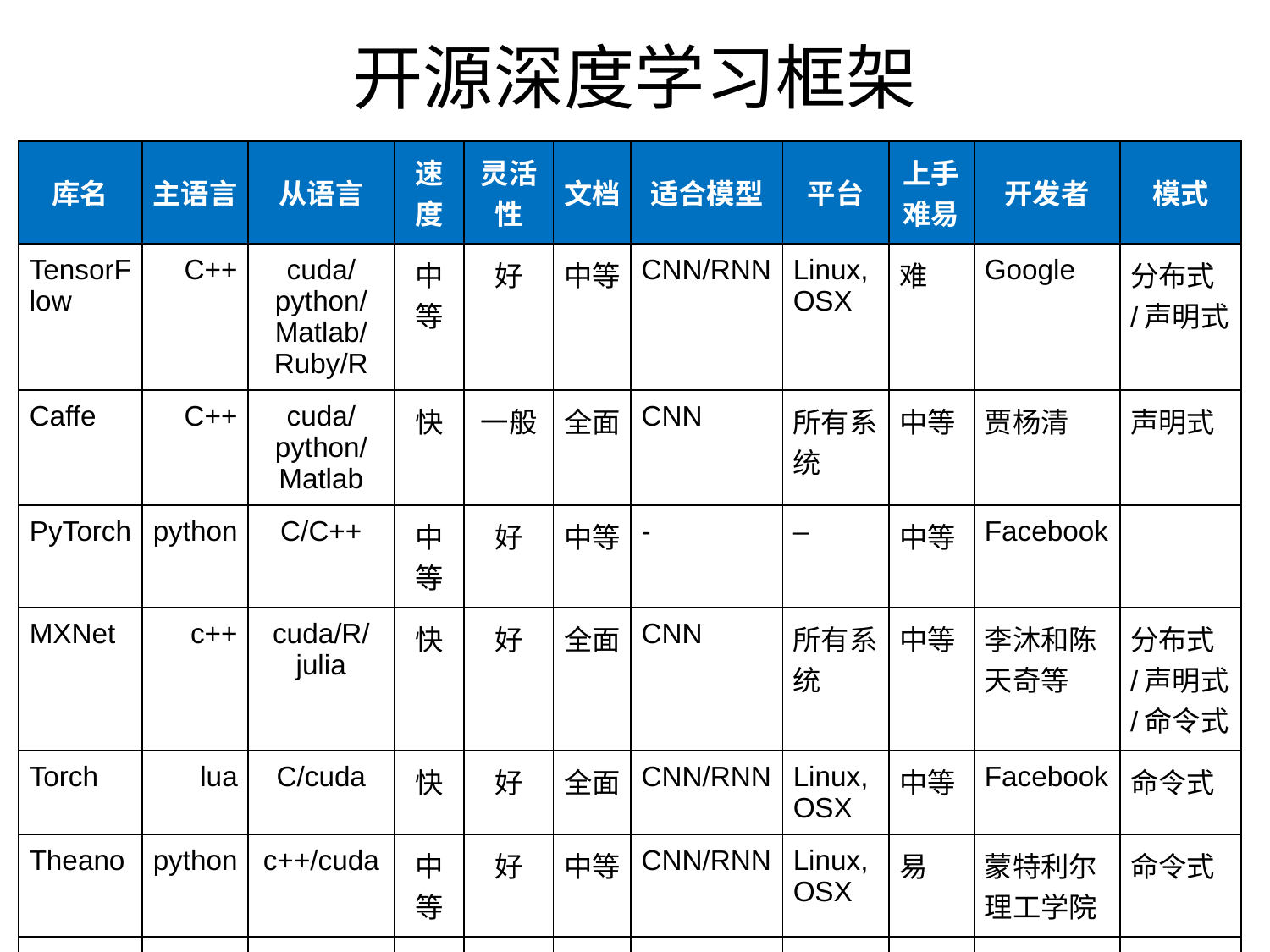

开源深度学习框架
| 库名 | 主语言 | 从语言 | 速度 | 灵活性 | 文档 | 适合模型 | 平台 | 上手难易 | 开发者 | 模式 |
| --- | --- | --- | --- | --- | --- | --- | --- | --- | --- | --- |
| TensorFlow | C++ | cuda/python/Matlab/Ruby/R | 中等 | 好 | 中等 | CNN/RNN | Linux,OSX | 难 | Google | 分布式/声明式 |
| Caffe | C++ | cuda/python/Matlab | 快 | 一般 | 全面 | CNN | 所有系统 | 中等 | 贾杨清 | 声明式 |
| PyTorch | python | C/C++ | 中等 | 好 | 中等 | - | – | 中等 | Facebook |  |
| MXNet | c++ | cuda/R/julia | 快 | 好 | 全面 | CNN | 所有系统 | 中等 | 李沐和陈天奇等 | 分布式/声明式/命令式 |
| Torch | lua | C/cuda | 快 | 好 | 全面 | CNN/RNN | Linux,OSX | 中等 | Facebook | 命令式 |
| Theano | python | c++/cuda | 中等 | 好 | 中等 | CNN/RNN | Linux, OSX | 易 | 蒙特利尔理工学院 | 命令式 |
| …… |  |  |  |  |  |  |  |  |  |  |
5